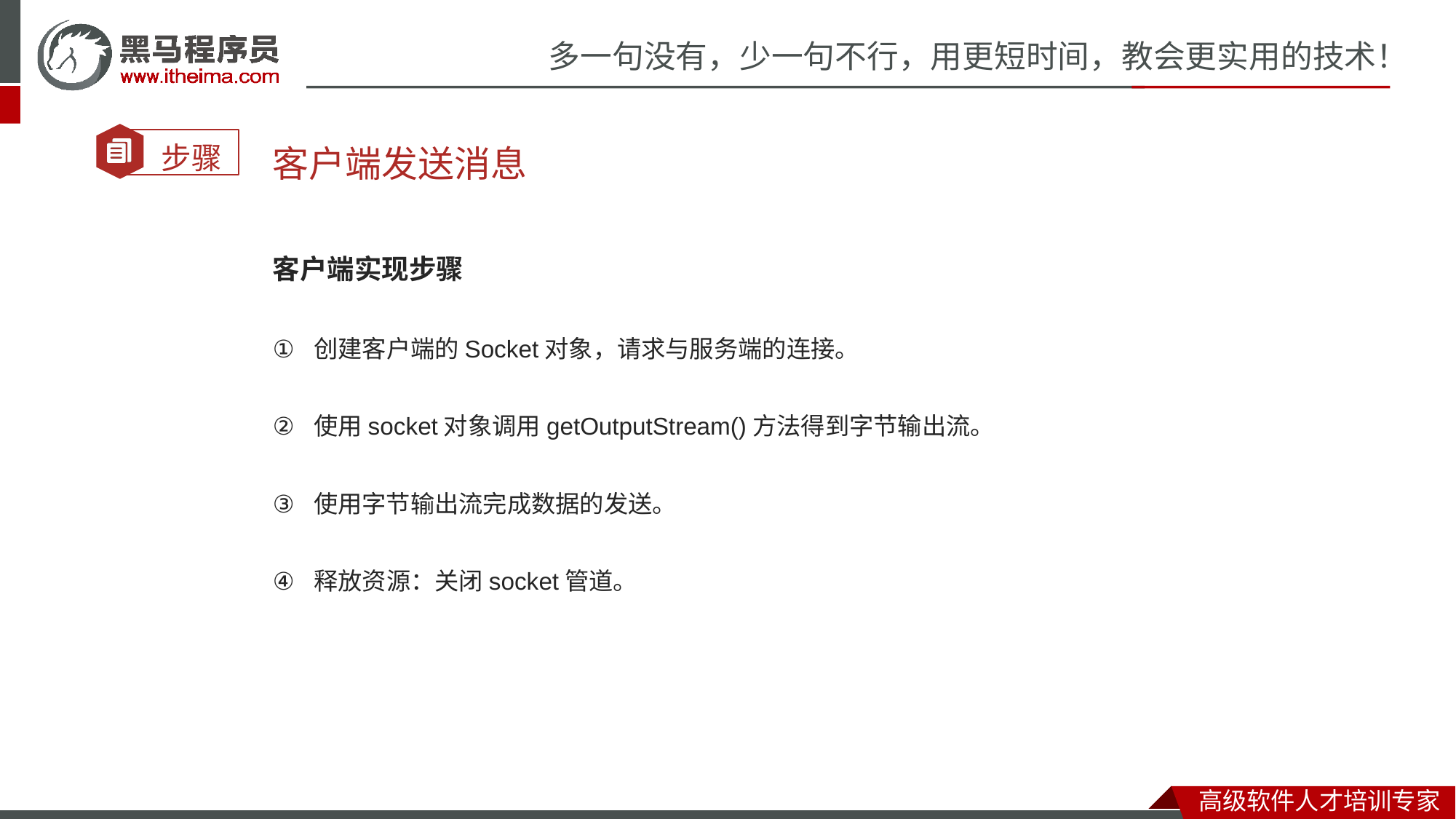

客户端发送消息
客户端实现步骤
创建客户端的Socket对象，请求与服务端的连接。
使用socket对象调用getOutputStream()方法得到字节输出流。
使用字节输出流完成数据的发送。
释放资源：关闭socket管道。